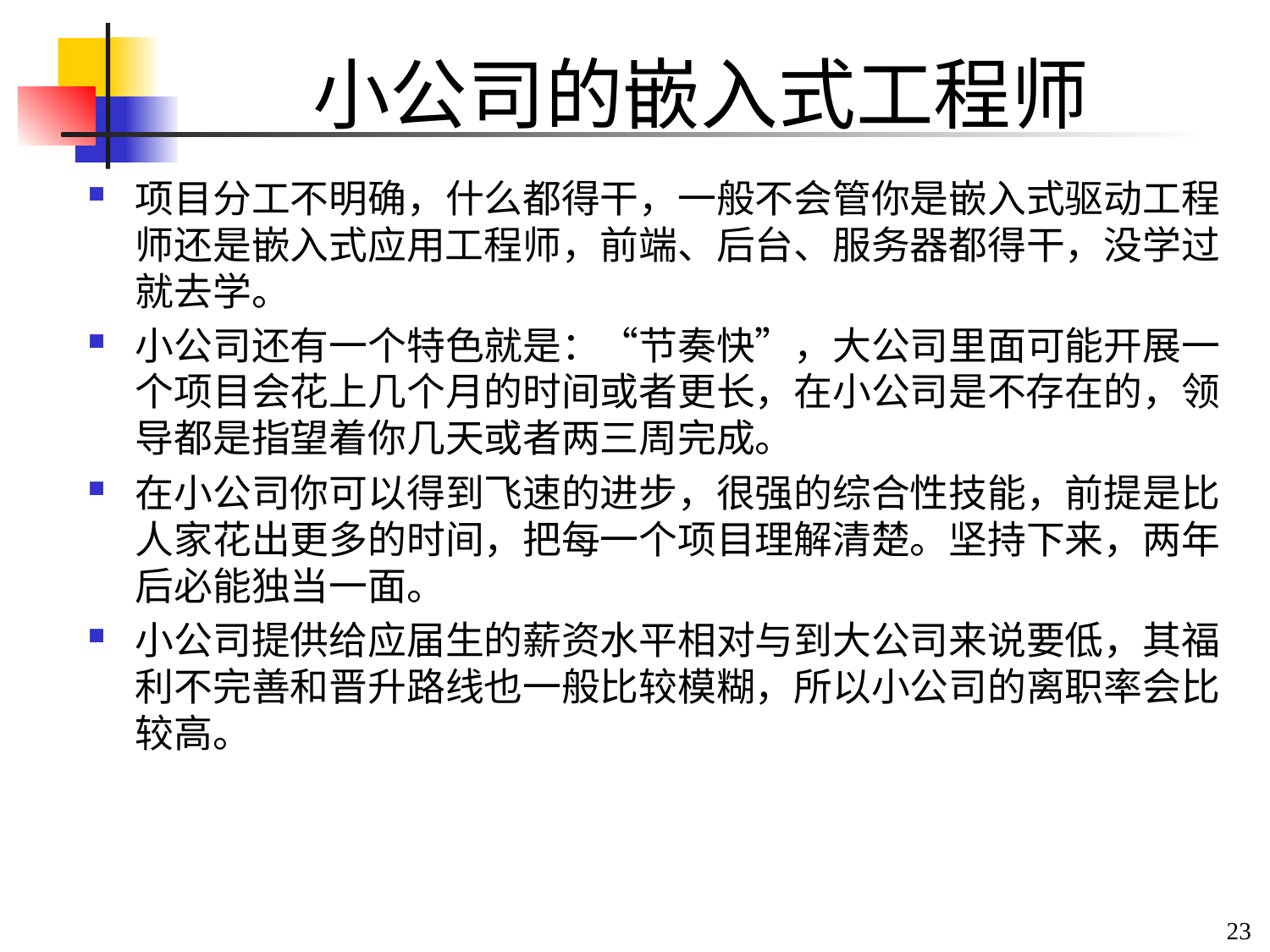

# 小公司的嵌入式工程师
项目分工不明确，什么都得干，一般不会管你是嵌入式驱动工程师还是嵌入式应用工程师，前端、后台、服务器都得干，没学过就去学。
小公司还有一个特色就是：“节奏快”，大公司里面可能开展一个项目会花上几个月的时间或者更长，在小公司是不存在的，领导都是指望着你几天或者两三周完成。
在小公司你可以得到飞速的进步，很强的综合性技能，前提是比人家花出更多的时间，把每一个项目理解清楚。坚持下来，两年后必能独当一面。
小公司提供给应届生的薪资水平相对与到大公司来说要低，其福利不完善和晋升路线也一般比较模糊，所以小公司的离职率会比较高。